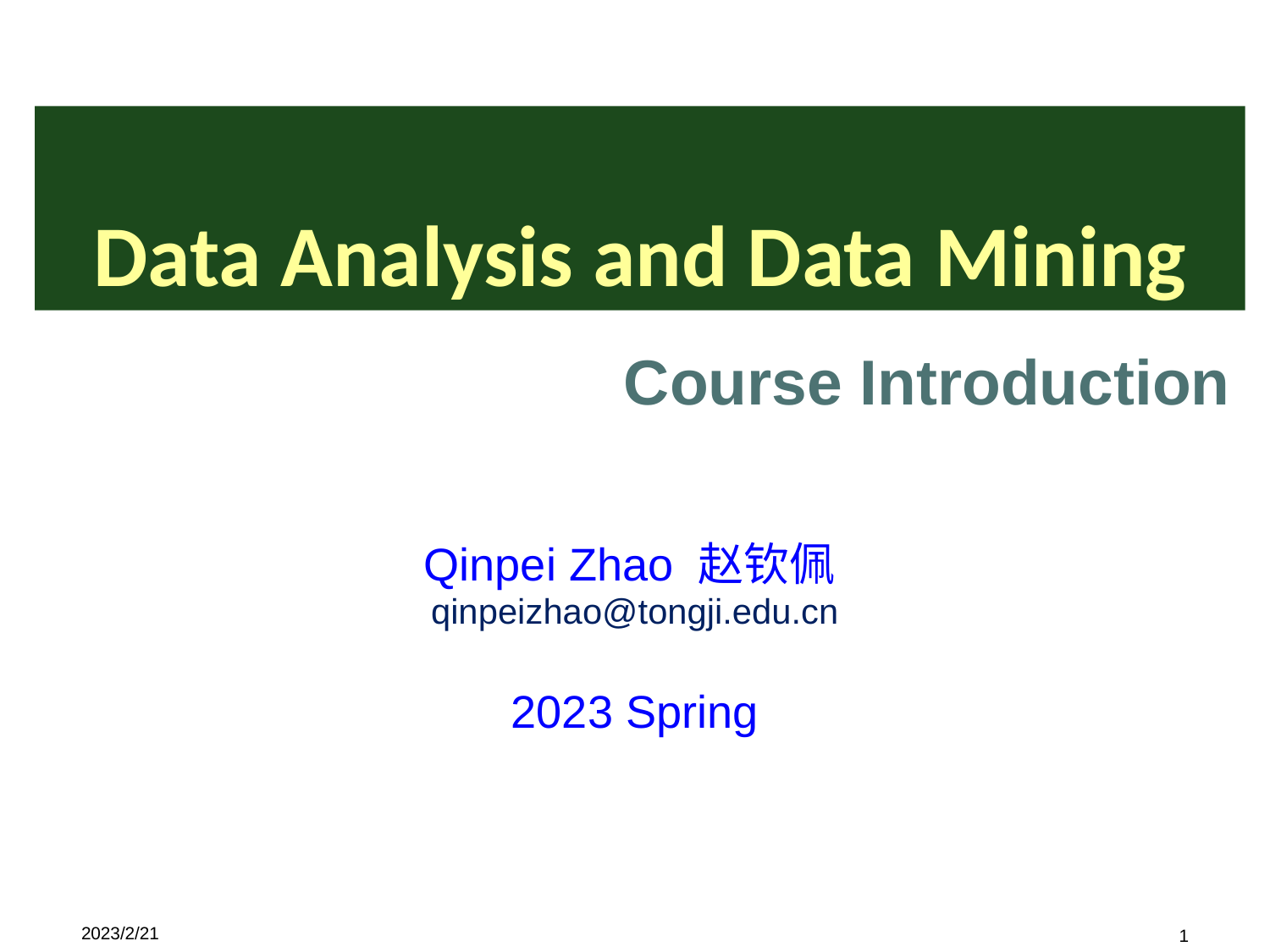

# Data Analysis and Data Mining
Course Introduction
Qinpei Zhao 赵钦佩
qinpeizhao@tongji.edu.cn

2023 Spring
2023/2/21
1